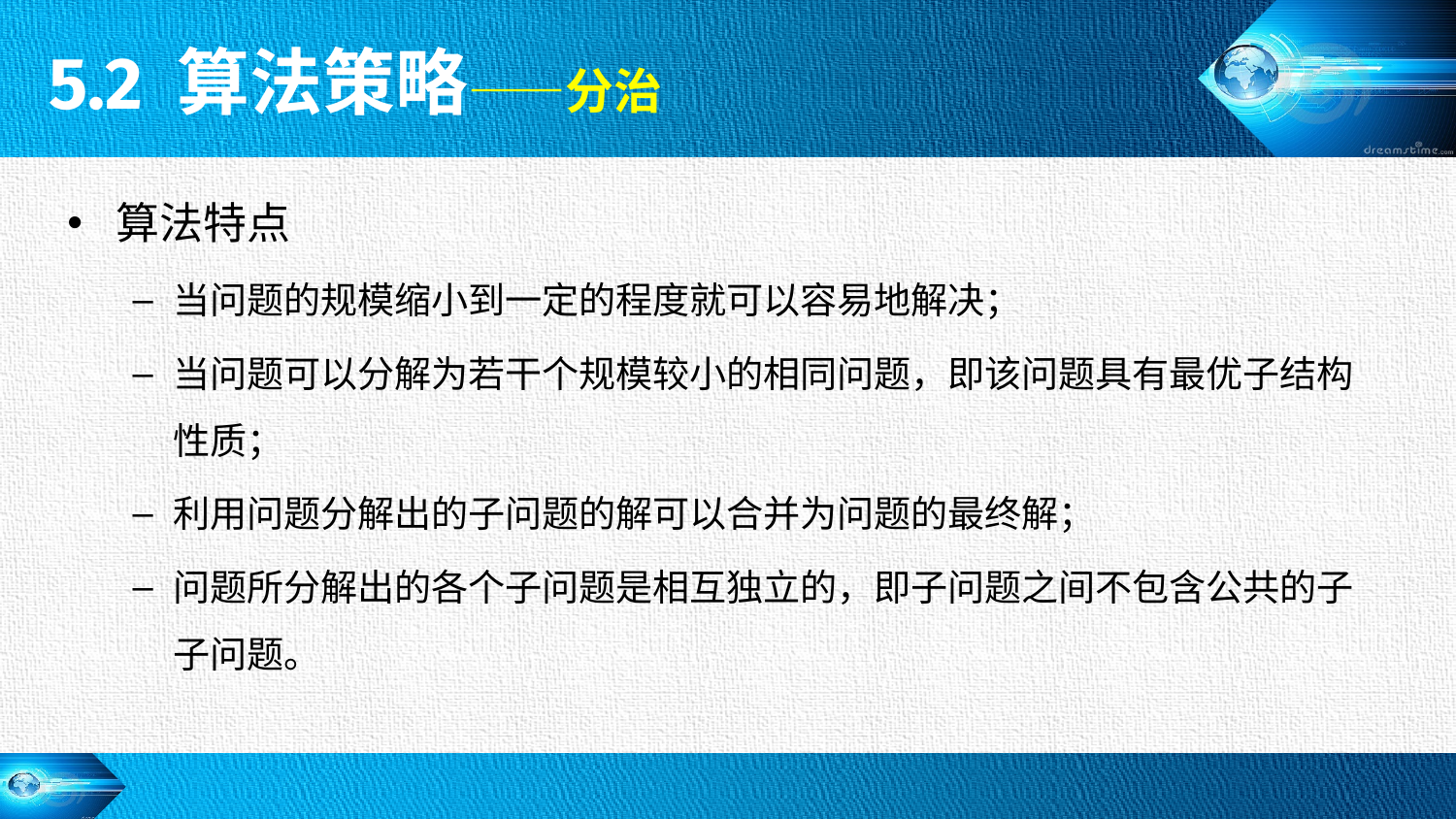

5.2 算法策略——分治
算法特点
当问题的规模缩小到一定的程度就可以容易地解决；
当问题可以分解为若干个规模较小的相同问题，即该问题具有最优子结构性质；
利用问题分解出的子问题的解可以合并为问题的最终解；
问题所分解出的各个子问题是相互独立的，即子问题之间不包含公共的子子问题。